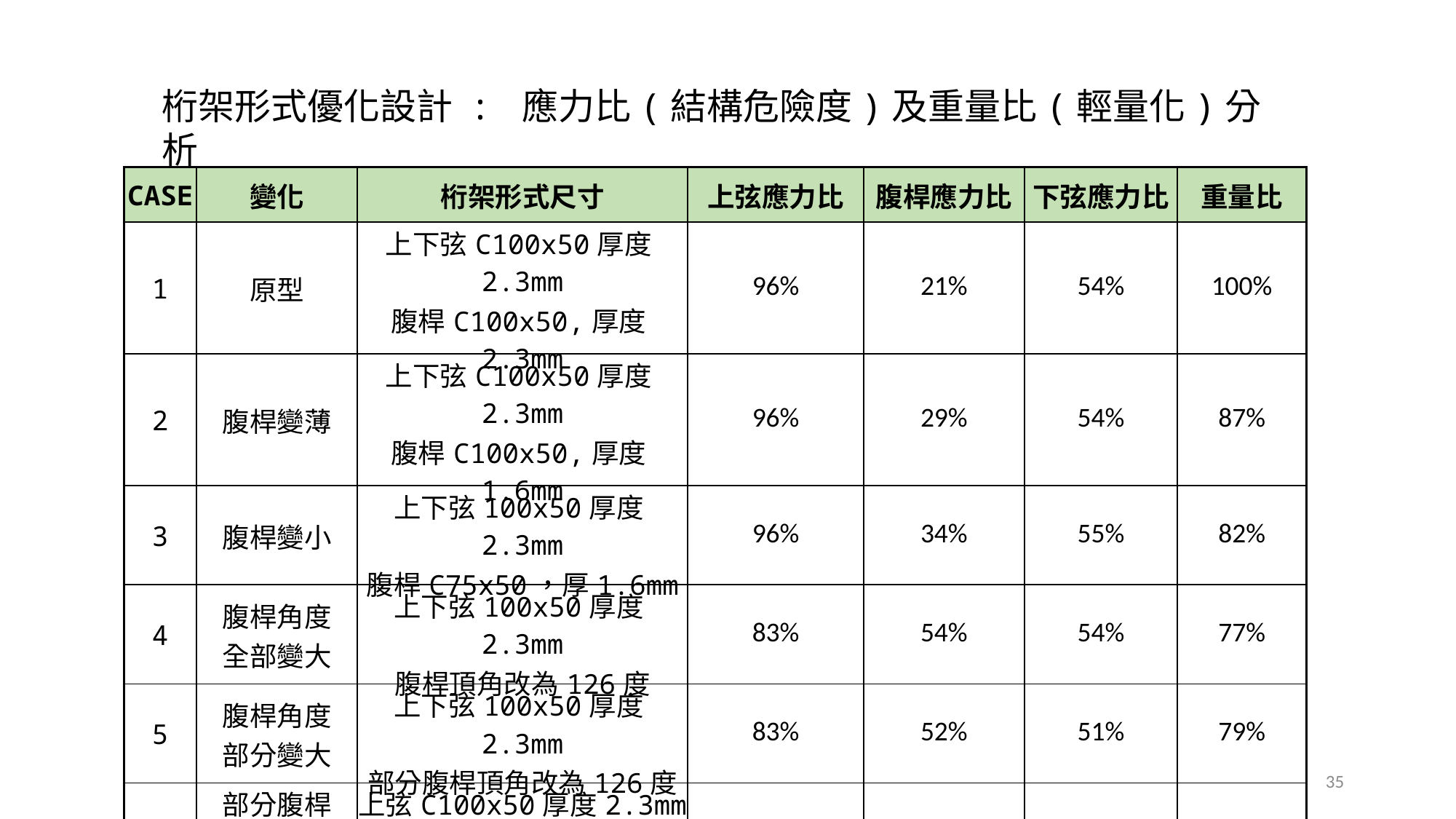

桁架形式優化設計 : 應力比(結構危險度)及重量比(輕量化)分析
| CASE | 變化 | 桁架形式尺寸 | 上弦應力比 | 腹桿應力比 | 下弦應力比 | 重量比 |
| --- | --- | --- | --- | --- | --- | --- |
| 1 | 原型 | 上下弦C100x50厚度2.3mm 腹桿C100x50,厚度2.3mm | 96% | 21% | 54% | 100% |
| 2 | 腹桿變薄 | 上下弦C100x50厚度2.3mm 腹桿C100x50,厚度1.6mm | 96% | 29% | 54% | 87% |
| 3 | 腹桿變小 | 上下弦100x50厚度2.3mm 腹桿C75x50，厚1.6mm | 96% | 34% | 55% | 82% |
| 4 | 腹桿角度 全部變大 | 上下弦100x50厚度2.3mm 腹桿頂角改為126度 | 83% | 54% | 54% | 77% |
| 5 | 腹桿角度 部分變大 | 上下弦100x50厚度2.3mm 部分腹桿頂角改為126度 | 83% | 52% | 51% | 79% |
| 6 | 部分腹桿 角度變大, 下弦變薄 | 上弦C100x50厚度2.3mm 部分腹桿頂角改為126度 下弦C100x50厚度為2mm | 83% | 52% | 59% | 75% |
35